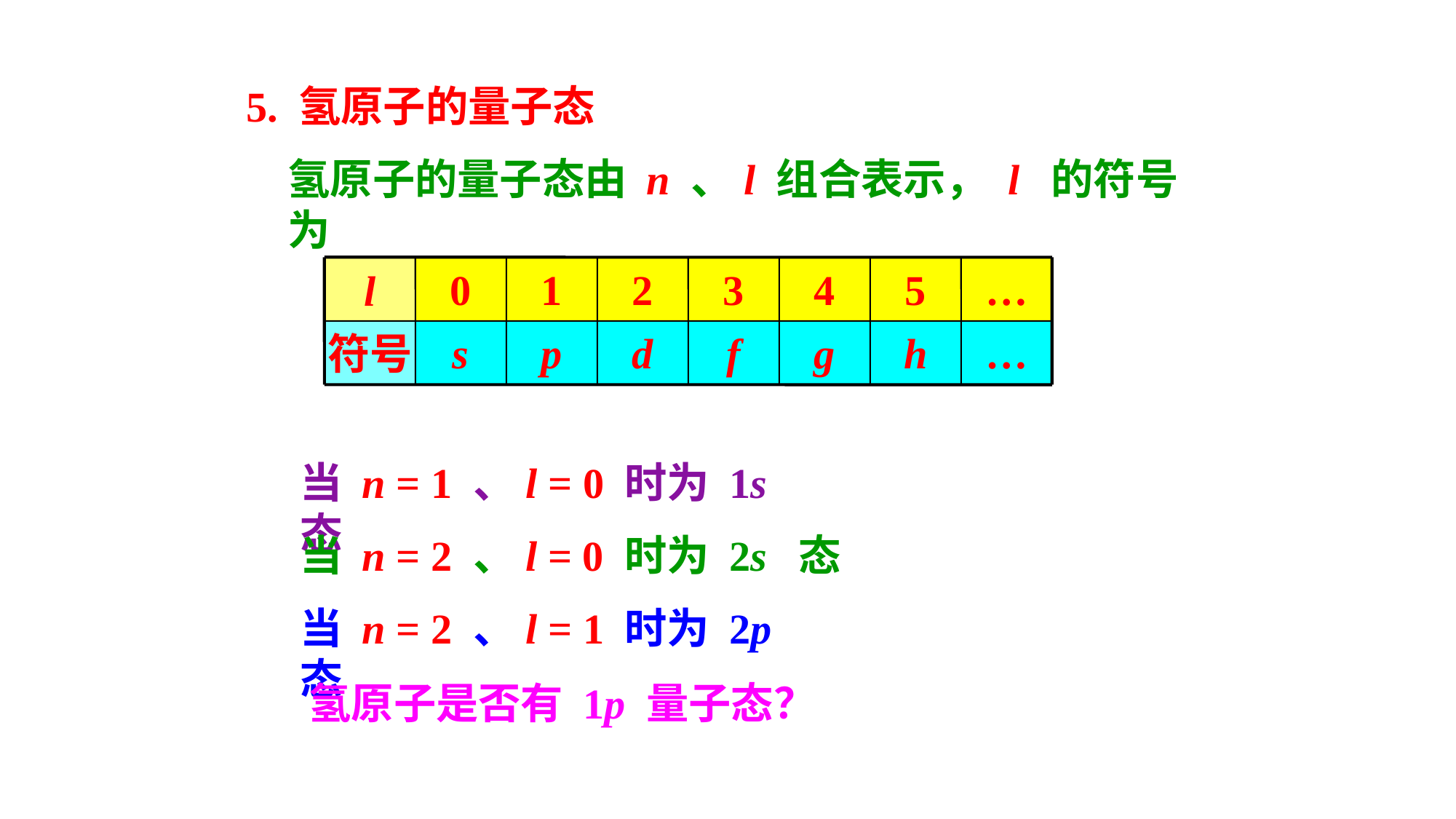

5. 氢原子的量子态
氢原子的量子态由 n 、l 组合表示， l  的符号为
l

0

1

2

3

4

5

…

符号

s
p
d
f
g
h
…

当 n = 1 、l = 0 时为 1s  态
当 n = 2 、l = 0 时为 2s  态
当 n = 2 、l = 1 时为 2p  态
氢原子是否有 1p 量子态？